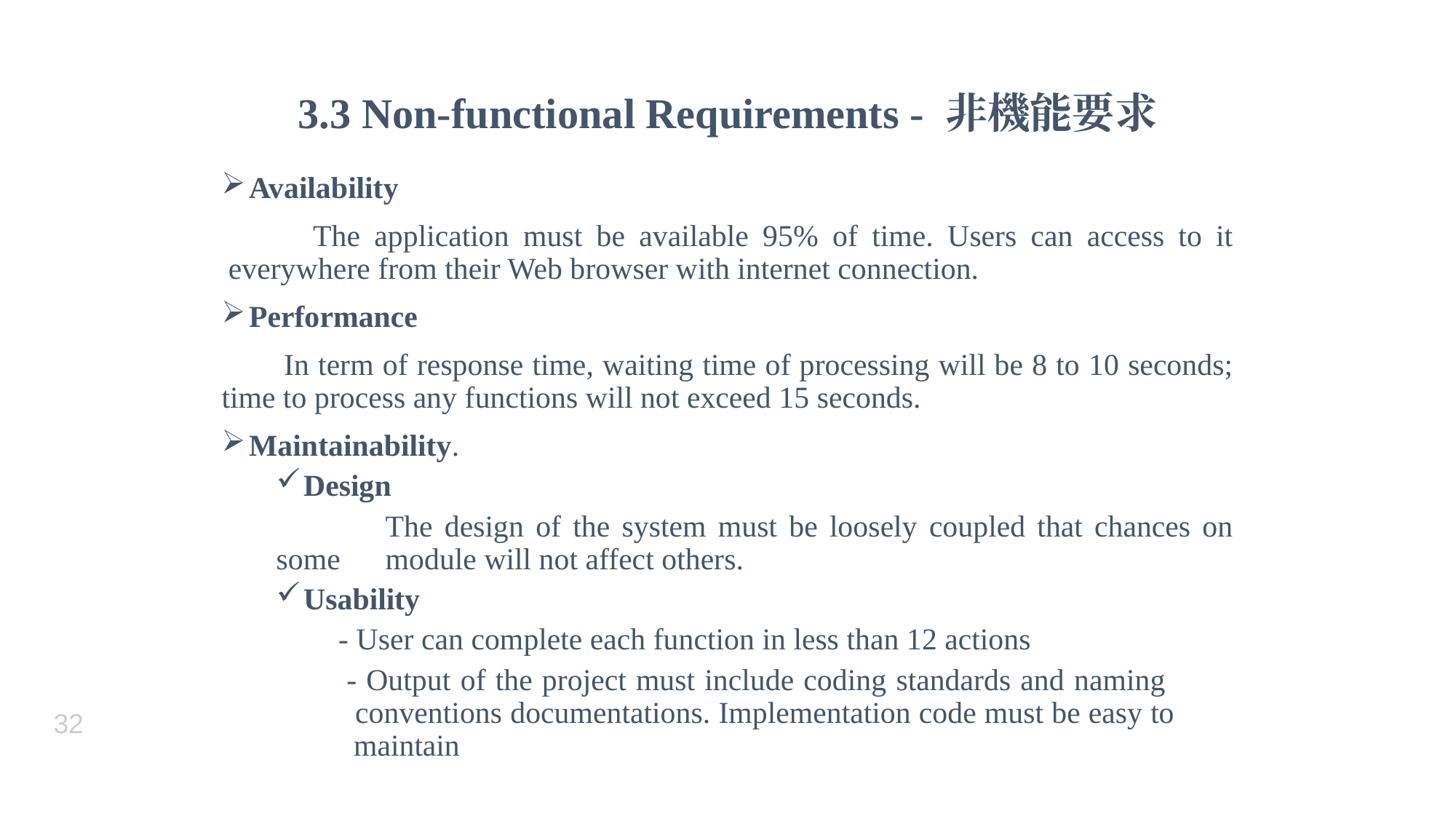

3.3 Non-functional Requirements - 非機能要求
Availability
      The application must be available 95% of time. Users can access to it everywhere from their Web browser with internet connection.
Performance
       In term of response time, waiting time of processing will be 8 to 10 seconds; time to process any functions will not exceed 15 seconds.
Maintainability.
Design
	The design of the system must be loosely coupled that chances on some 	module will not affect others.
Usability
   	 - User can complete each function in less than 12 actions
   	 - Output of the project must include coding standards and naming 		   conventions documentations. Implementation code must be easy to 	         	   maintain